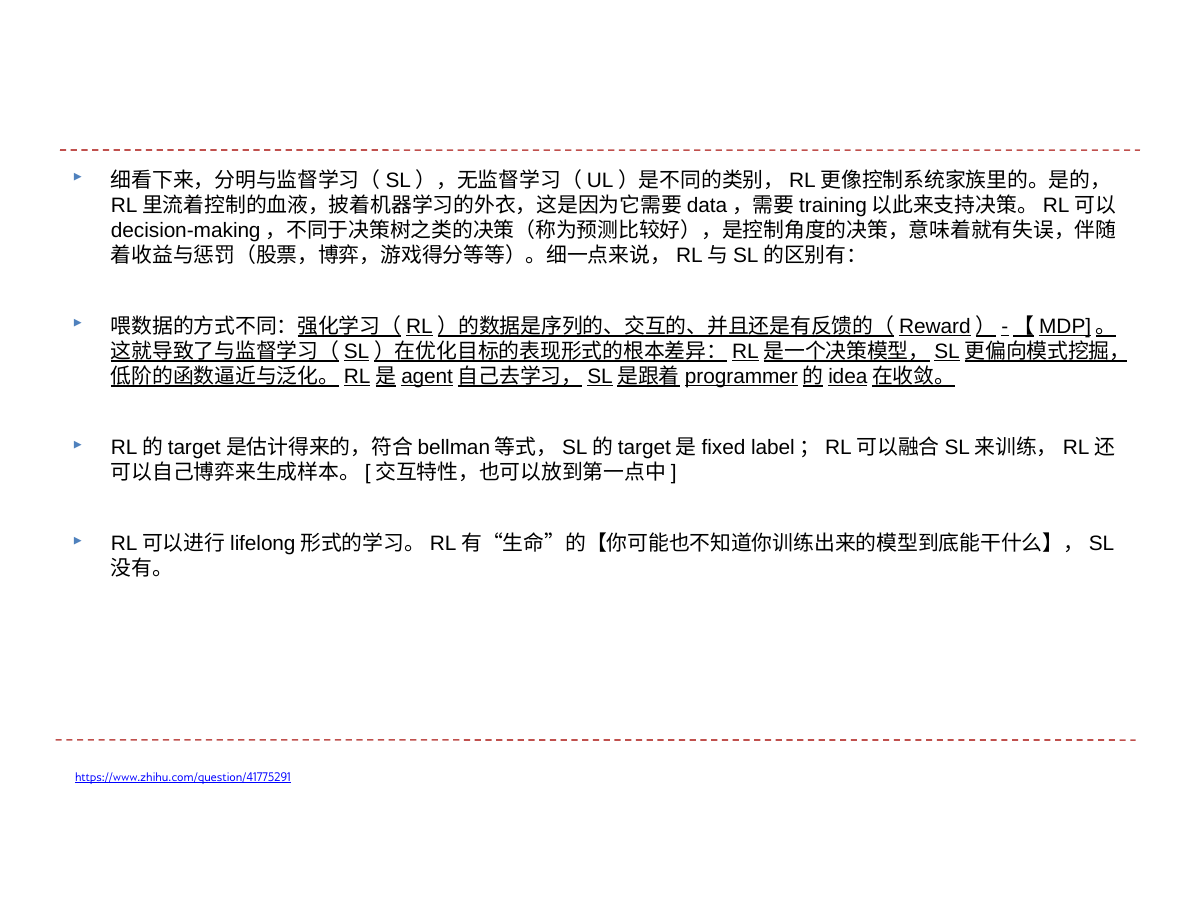

#
细看下来，分明与监督学习（SL），无监督学习（UL）是不同的类别，RL更像控制系统家族里的。是的，RL里流着控制的血液，披着机器学习的外衣，这是因为它需要data，需要training以此来支持决策。RL可以decision-making，不同于决策树之类的决策（称为预测比较好），是控制角度的决策，意味着就有失误，伴随着收益与惩罚（股票，博弈，游戏得分等等）。细一点来说，RL与SL的区别有：

喂数据的方式不同：强化学习（RL）的数据是序列的、交互的、并且还是有反馈的（Reward）-【MDP]。这就导致了与监督学习（SL）在优化目标的表现形式的根本差异：RL是一个决策模型，SL更偏向模式挖掘，低阶的函数逼近与泛化。RL是agent自己去学习，SL是跟着programmer的idea在收敛。

RL的target是估计得来的，符合bellman等式，SL的target是fixed label；RL可以融合SL来训练，RL还可以自己博弈来生成样本。[交互特性，也可以放到第一点中]

RL可以进行lifelong形式的学习。RL有“生命”的【你可能也不知道你训练出来的模型到底能干什么】，SL没有。

https://www.zhihu.com/question/41775291